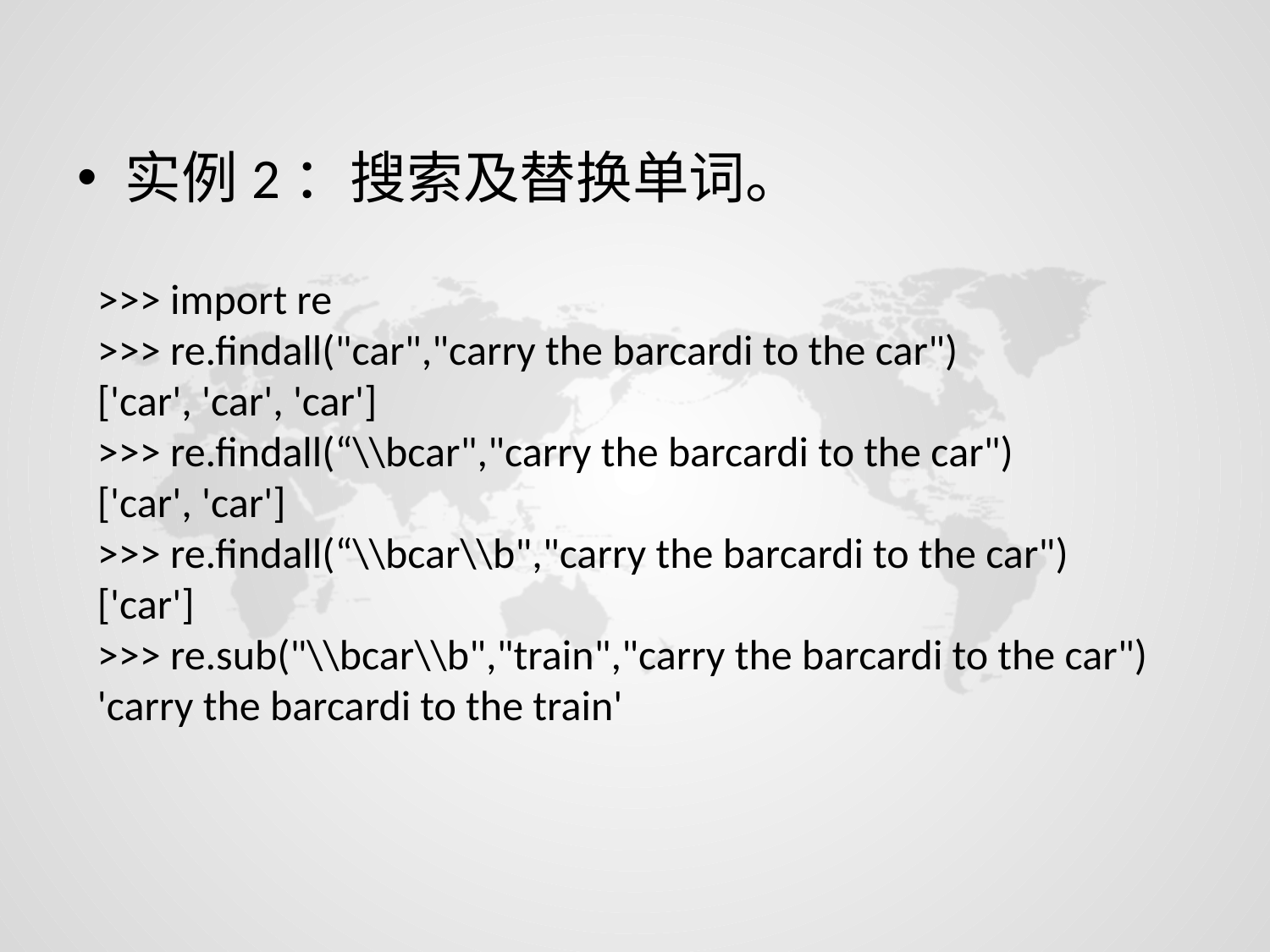

实例2：搜索及替换单词。
>>> import re
>>> re.findall("car","carry the barcardi to the car")
['car', 'car', 'car']
>>> re.findall(“\\bcar","carry the barcardi to the car")
['car', 'car']
>>> re.findall(“\\bcar\\b","carry the barcardi to the car")
['car']
>>> re.sub("\\bcar\\b","train","carry the barcardi to the car")
'carry the barcardi to the train'